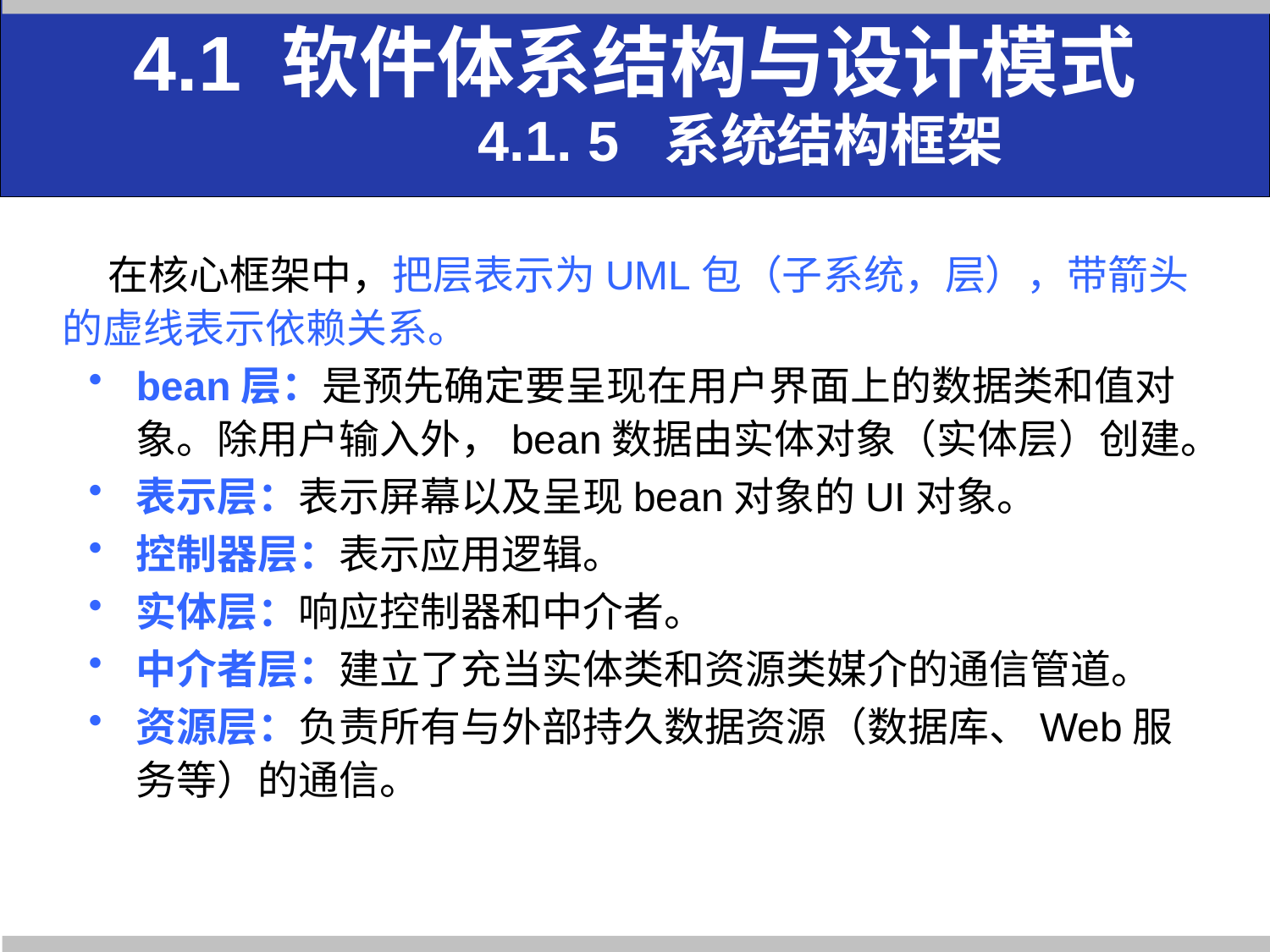

4.1 软件体系结构与设计模式
           4.1. 5  系统结构框架
    在核心框架中，把层表示为UML包（子系统，层），带箭头的虚线表示依赖关系。
bean层：是预先确定要呈现在用户界面上的数据类和值对象。除用户输入外，bean数据由实体对象（实体层）创建。
表示层：表示屏幕以及呈现bean对象的UI对象。
控制器层：表示应用逻辑。
实体层：响应控制器和中介者。
中介者层：建立了充当实体类和资源类媒介的通信管道。
资源层：负责所有与外部持久数据资源（数据库、Web服务等）的通信。
447